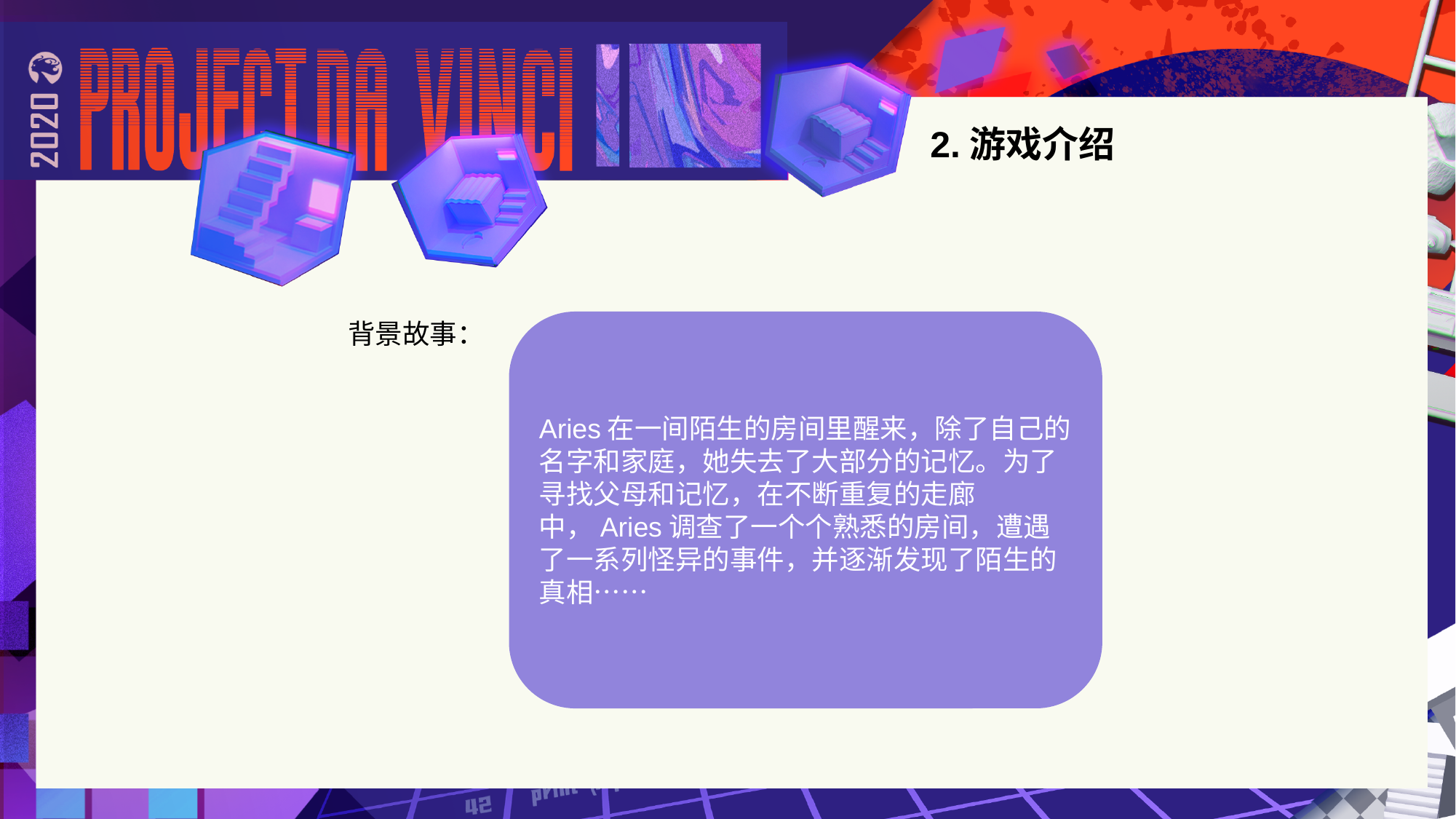

# 2.游戏介绍
背景故事：
Aries在一间陌生的房间里醒来，除了自己的名字和家庭，她失去了大部分的记忆。为了寻找父母和记忆，在不断重复的走廊中，Aries调查了一个个熟悉的房间，遭遇了一系列怪异的事件，并逐渐发现了陌生的真相……